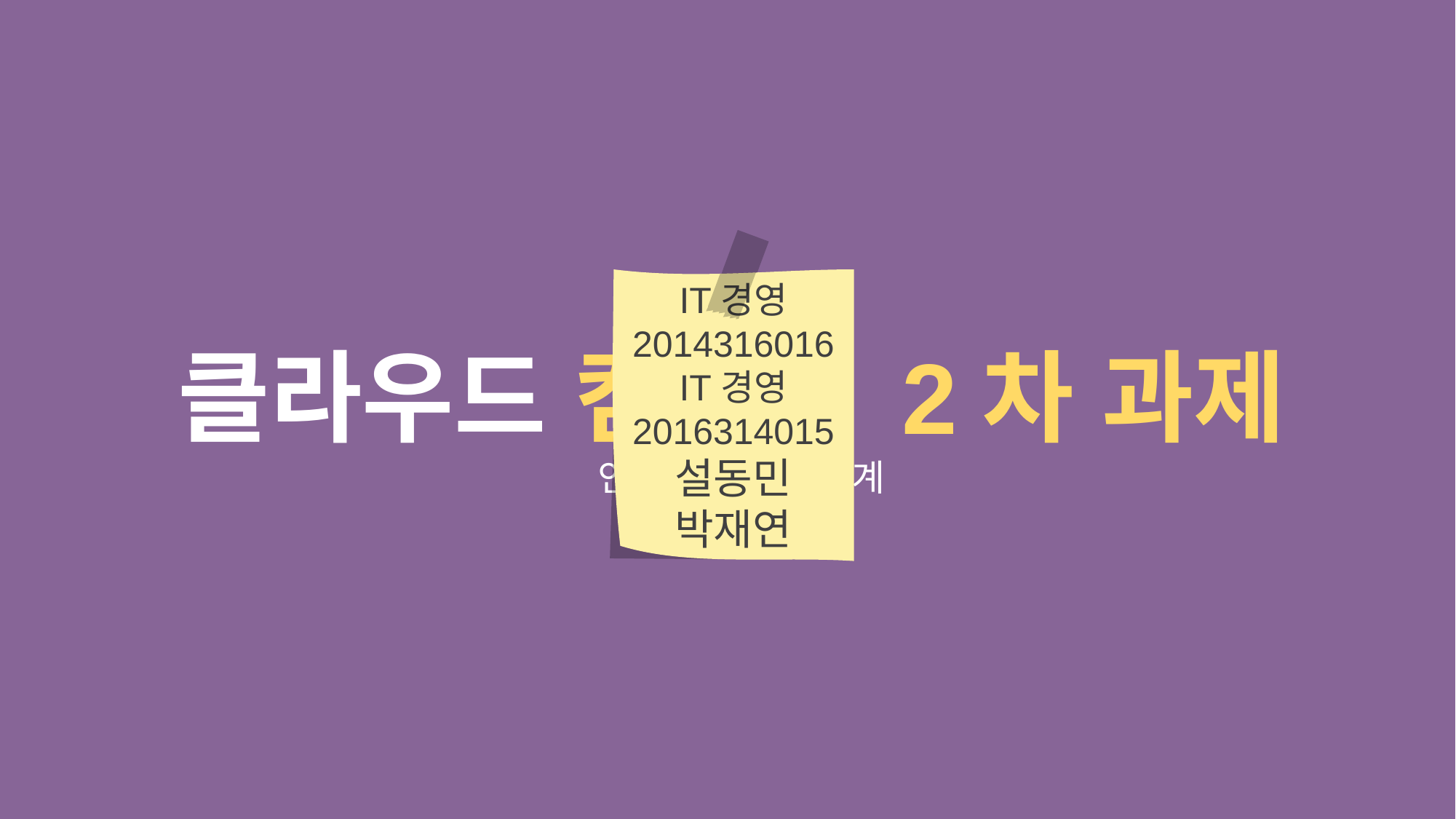

START~!!
IT경영 2014316016
IT경영 2016314015
설동민
박재연

클라우드 컴퓨팅 2차 과제
 인터넷 서비스 설계